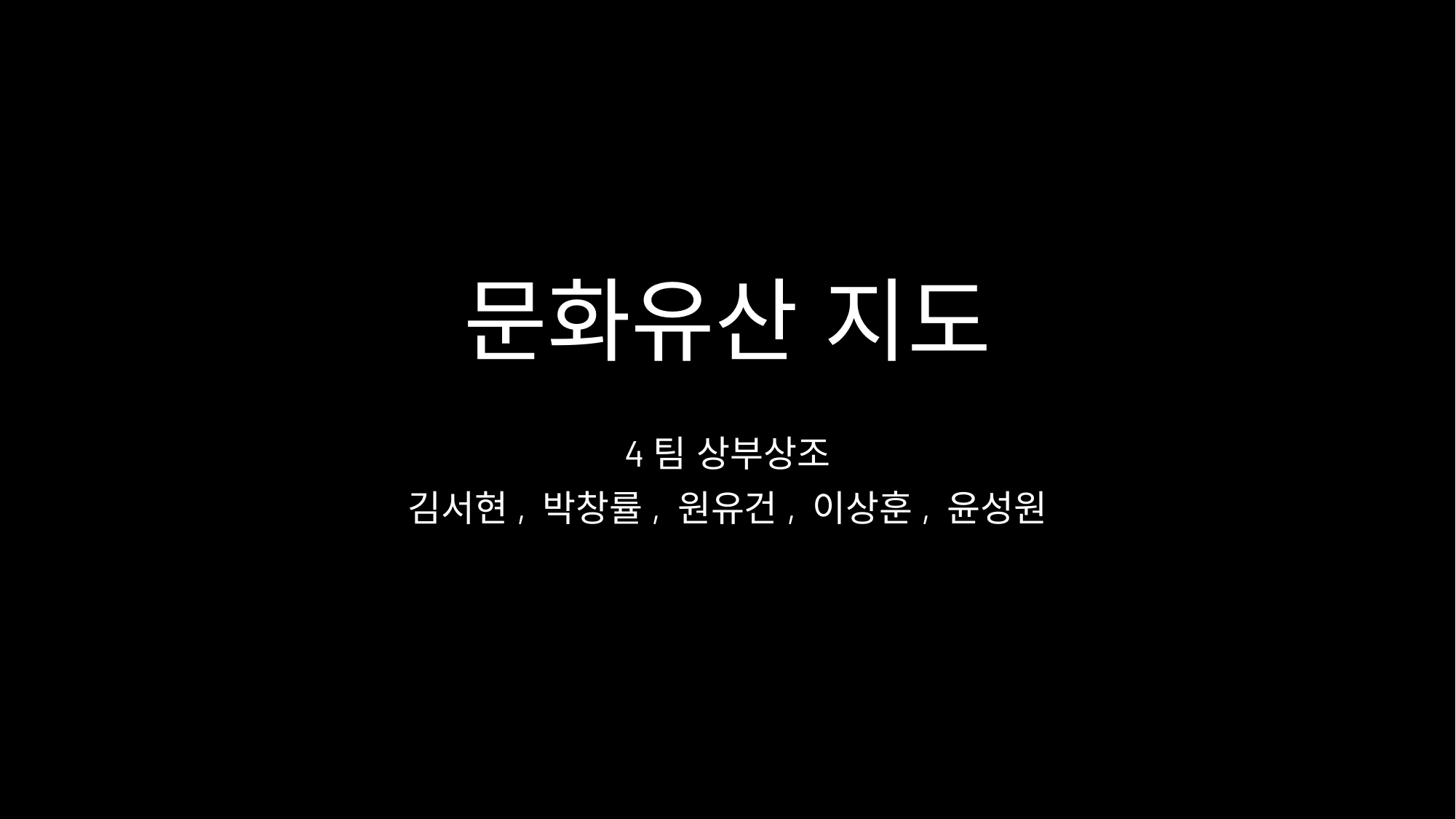

# 문화유산 지도
4팀 상부상조
김서현, 박창률, 원유건, 이상훈, 윤성원